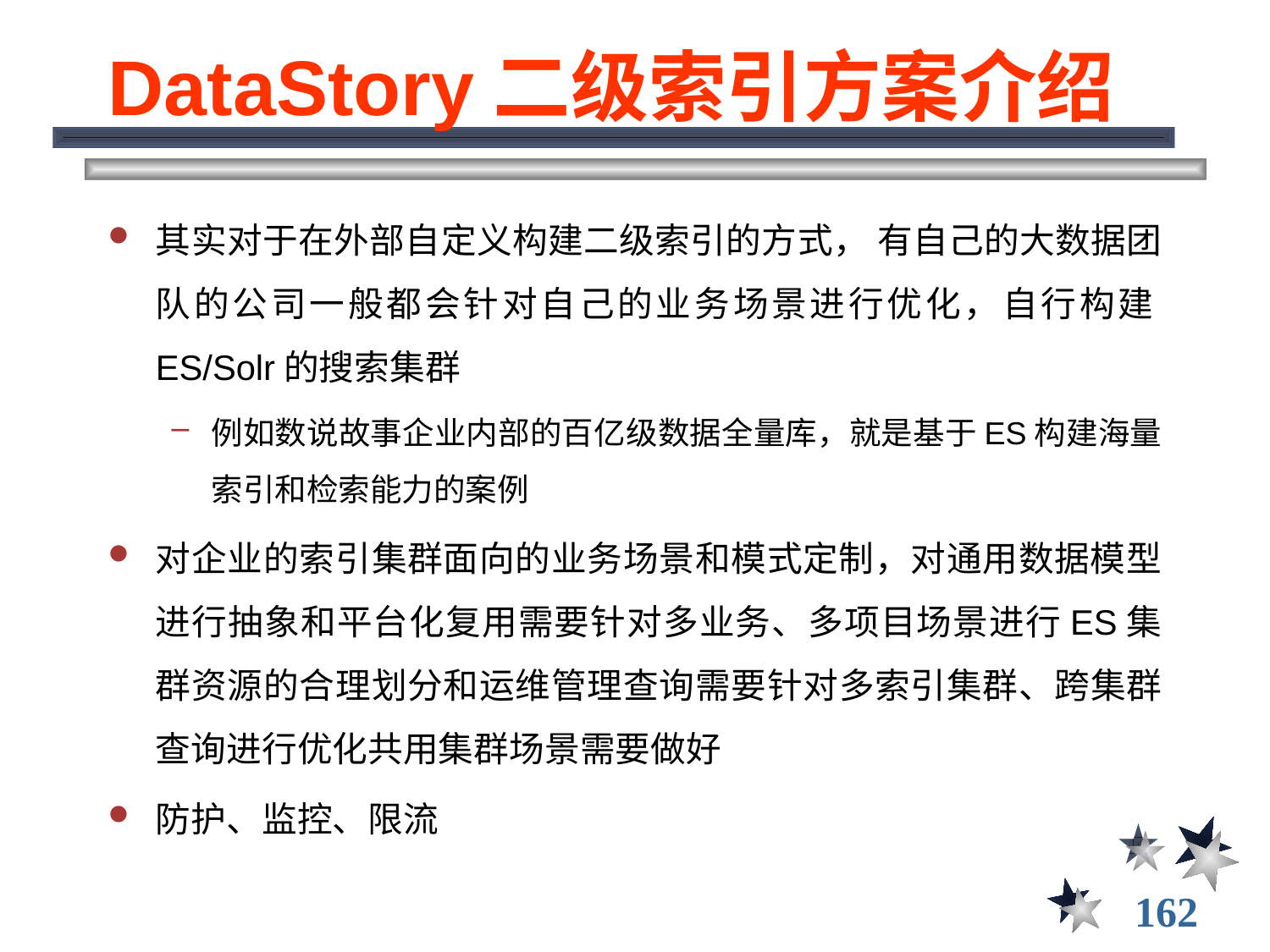

# DataStory二级索引方案介绍
其实对于在外部自定义构建二级索引的方式， 有自己的大数据团队的公司一般都会针对自己的业务场景进行优化，自行构建ES/Solr的搜索集群
例如数说故事企业内部的百亿级数据全量库，就是基于ES构建海量索引和检索能力的案例
对企业的索引集群面向的业务场景和模式定制，对通用数据模型进行抽象和平台化复用需要针对多业务、多项目场景进行ES集群资源的合理划分和运维管理查询需要针对多索引集群、跨集群查询进行优化共用集群场景需要做好
防护、监控、限流

162